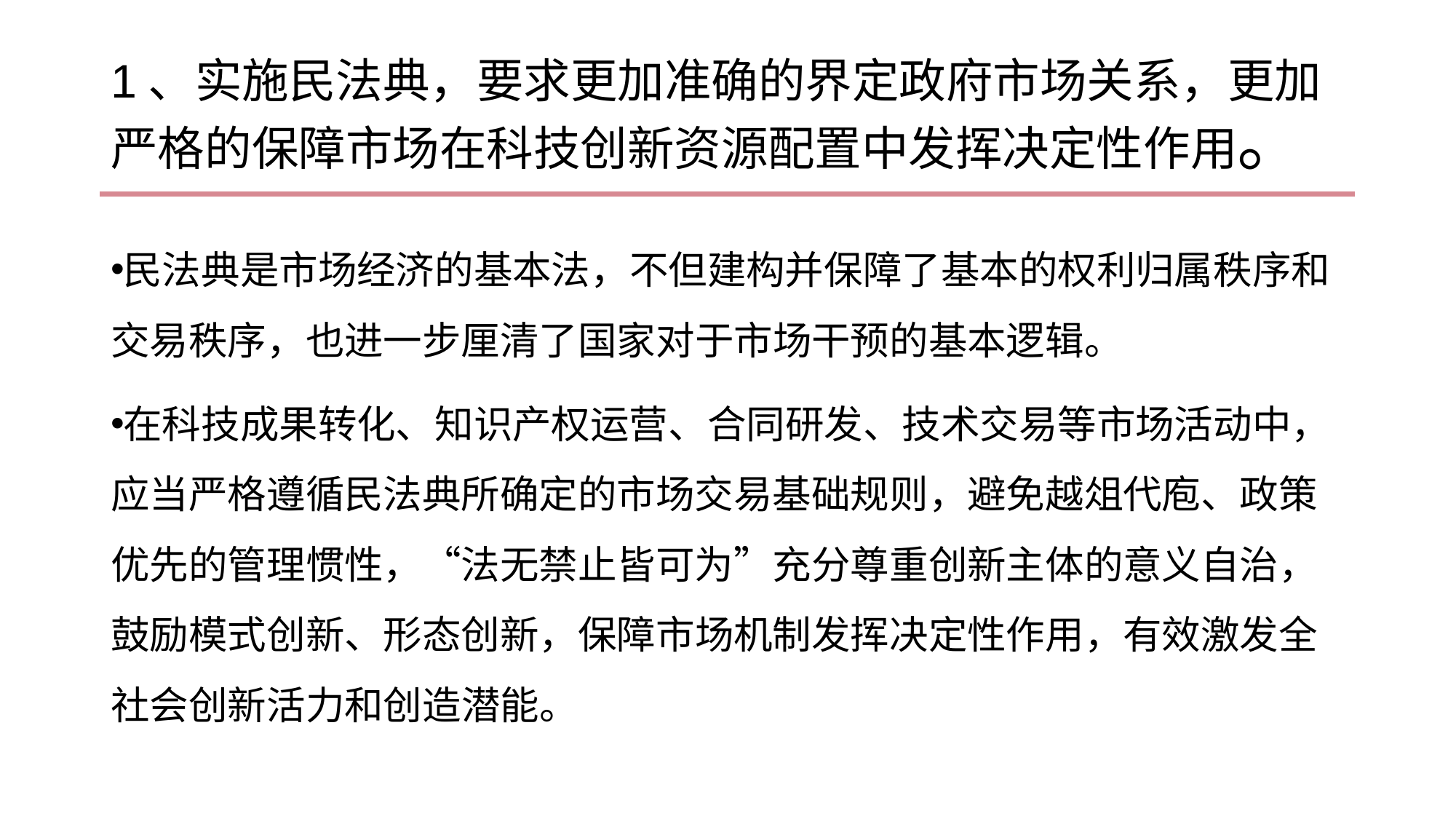

# 1、实施民法典，要求更加准确的界定政府市场关系，更加严格的保障市场在科技创新资源配置中发挥决定性作用。
民法典是市场经济的基本法，不但建构并保障了基本的权利归属秩序和交易秩序，也进一步厘清了国家对于市场干预的基本逻辑。
在科技成果转化、知识产权运营、合同研发、技术交易等市场活动中，应当严格遵循民法典所确定的市场交易基础规则，避免越俎代庖、政策优先的管理惯性，“法无禁止皆可为”充分尊重创新主体的意义自治，鼓励模式创新、形态创新，保障市场机制发挥决定性作用，有效激发全社会创新活力和创造潜能。